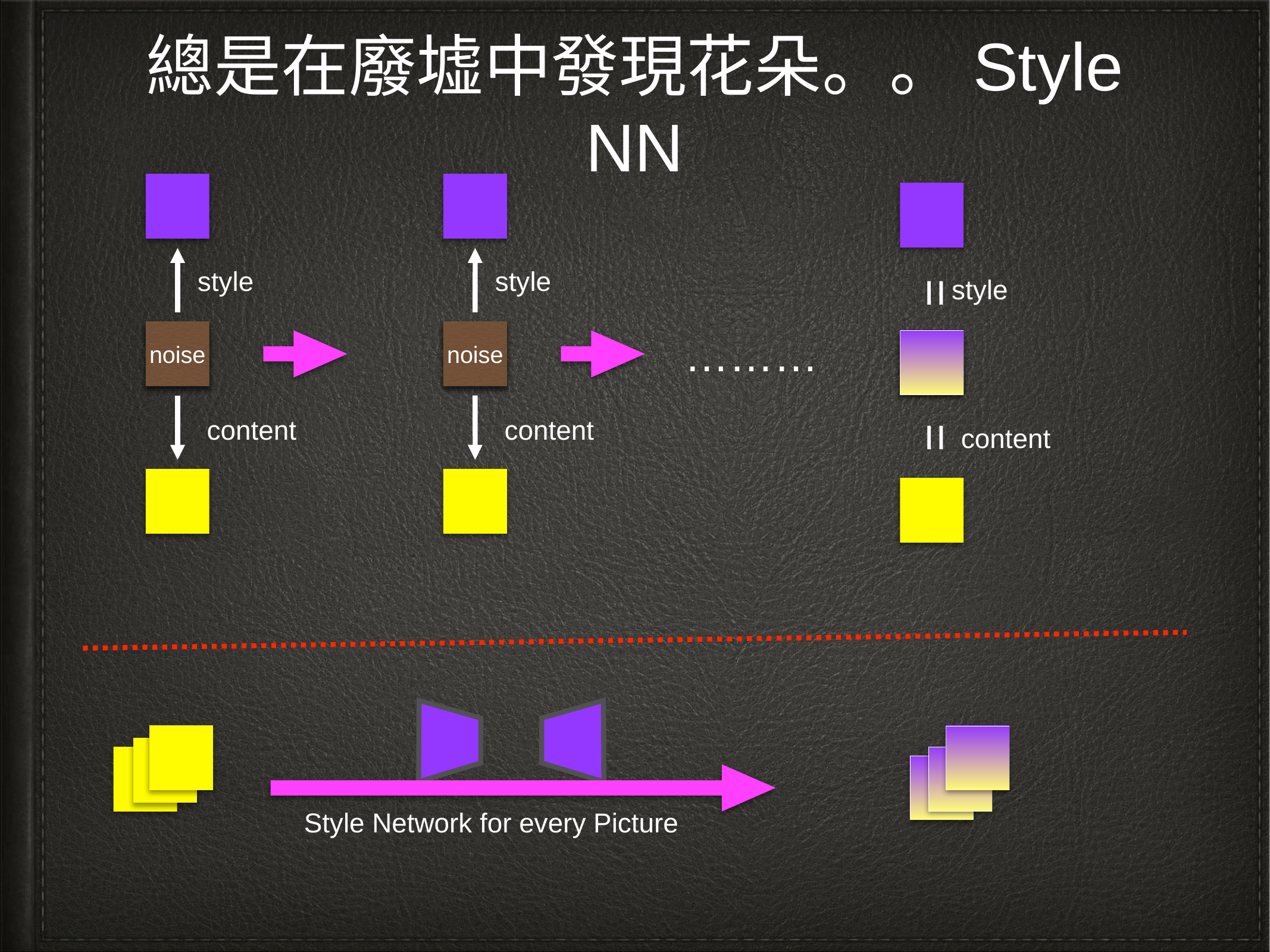

總是在廢墟中發現花朵。。Style NN

=
style
style
style
………

noise
noise

=
content
content
content

Style Network for every Picture